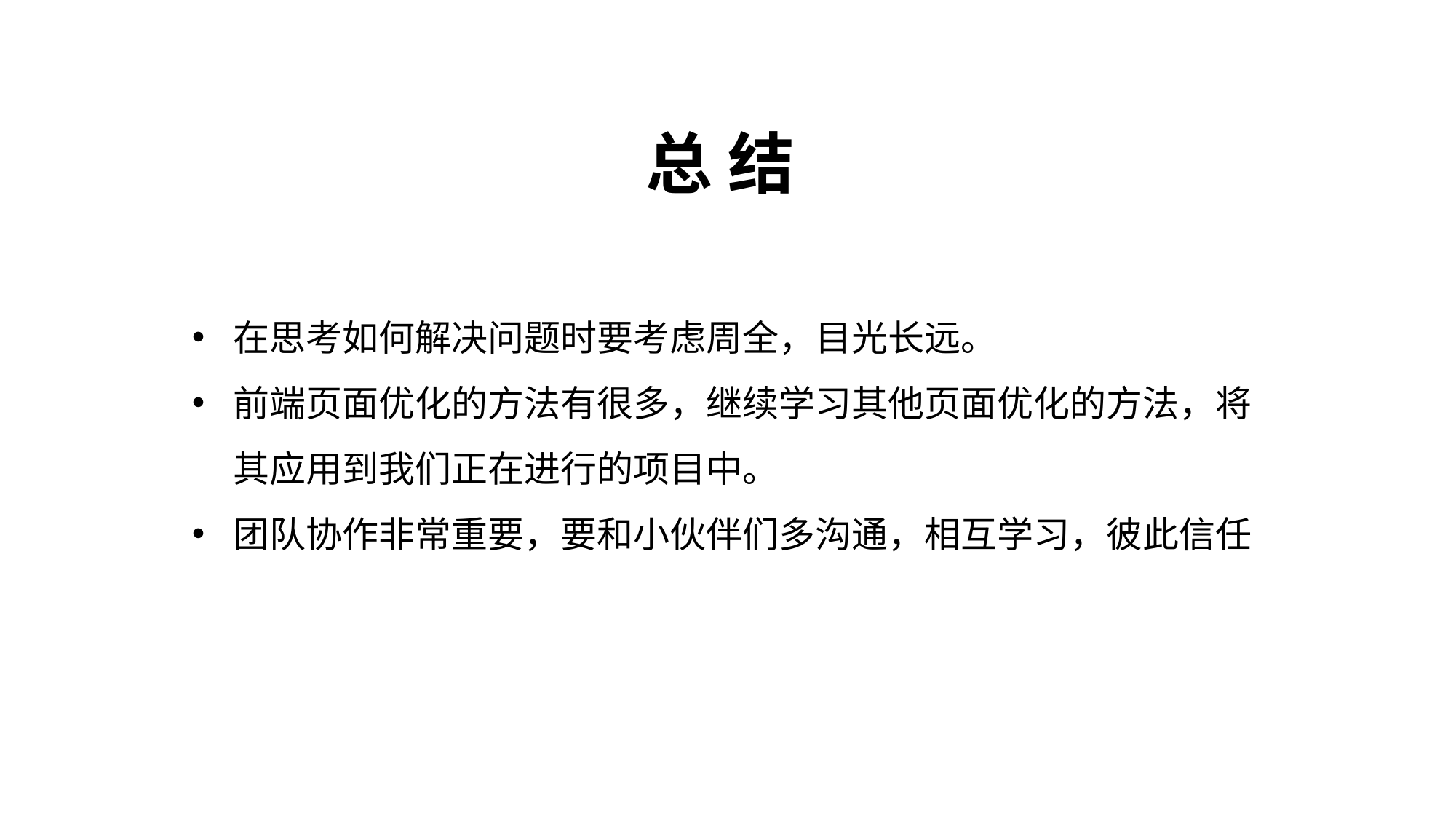

总 结
在思考如何解决问题时要考虑周全，目光长远。
前端页面优化的方法有很多，继续学习其他页面优化的方法，将其应用到我们正在进行的项目中。
团队协作非常重要，要和小伙伴们多沟通，相互学习，彼此信任